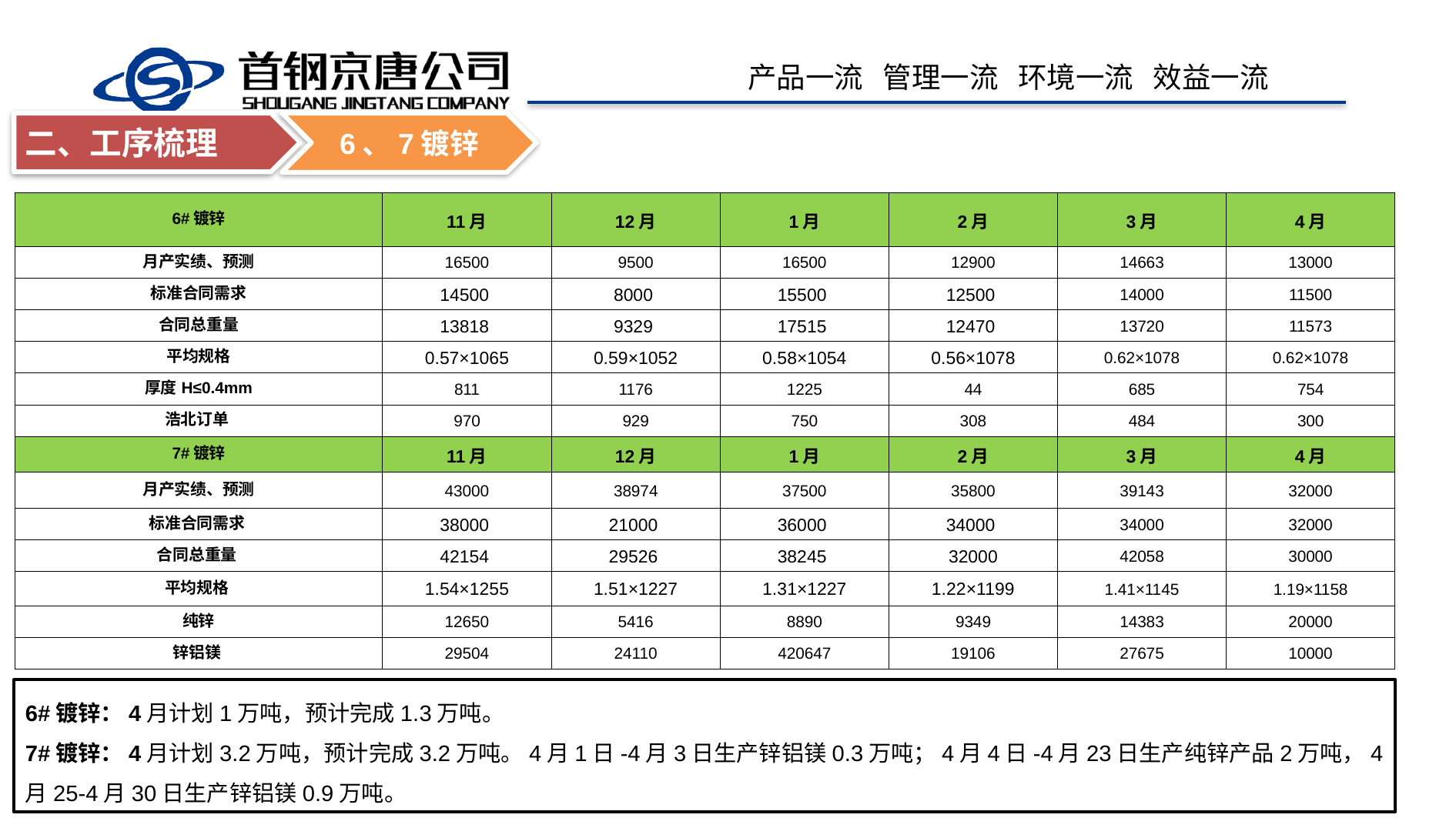

6、7镀锌
二、工序梳理
| 6#镀锌 | 11月 | 12月 | 1月 | 2月 | 3月 | 4月 |
| --- | --- | --- | --- | --- | --- | --- |
| 月产实绩、预测 | 16500 | 9500 | 16500 | 12900 | 14663 | 13000 |
| 标准合同需求 | 14500 | 8000 | 15500 | 12500 | 14000 | 11500 |
| 合同总重量 | 13818 | 9329 | 17515 | 12470 | 13720 | 11573 |
| 平均规格 | 0.57×1065 | 0.59×1052 | 0.58×1054 | 0.56×1078 | 0.62×1078 | 0.62×1078 |
| 厚度H≤0.4mm | 811 | 1176 | 1225 | 44 | 685 | 754 |
| 浩北订单 | 970 | 929 | 750 | 308 | 484 | 300 |
| 7#镀锌 | 11月 | 12月 | 1月 | 2月 | 3月 | 4月 |
| 月产实绩、预测 | 43000 | 38974 | 37500 | 35800 | 39143 | 32000 |
| 标准合同需求 | 38000 | 21000 | 36000 | 34000 | 34000 | 32000 |
| 合同总重量 | 42154 | 29526 | 38245 | 32000 | 42058 | 30000 |
| 平均规格 | 1.54×1255 | 1.51×1227 | 1.31×1227 | 1.22×1199 | 1.41×1145 | 1.19×1158 |
| 纯锌 | 12650 | 5416 | 8890 | 9349 | 14383 | 20000 |
| 锌铝镁 | 29504 | 24110 | 420647 | 19106 | 27675 | 10000 |
6#镀锌：4月计划1万吨，预计完成1.3万吨。
7#镀锌：4月计划3.2万吨，预计完成3.2万吨。4月1日-4月3日生产锌铝镁0.3万吨；4月4日-4月23日生产纯锌产品2万吨，4月25-4月30日生产锌铝镁0.9万吨。